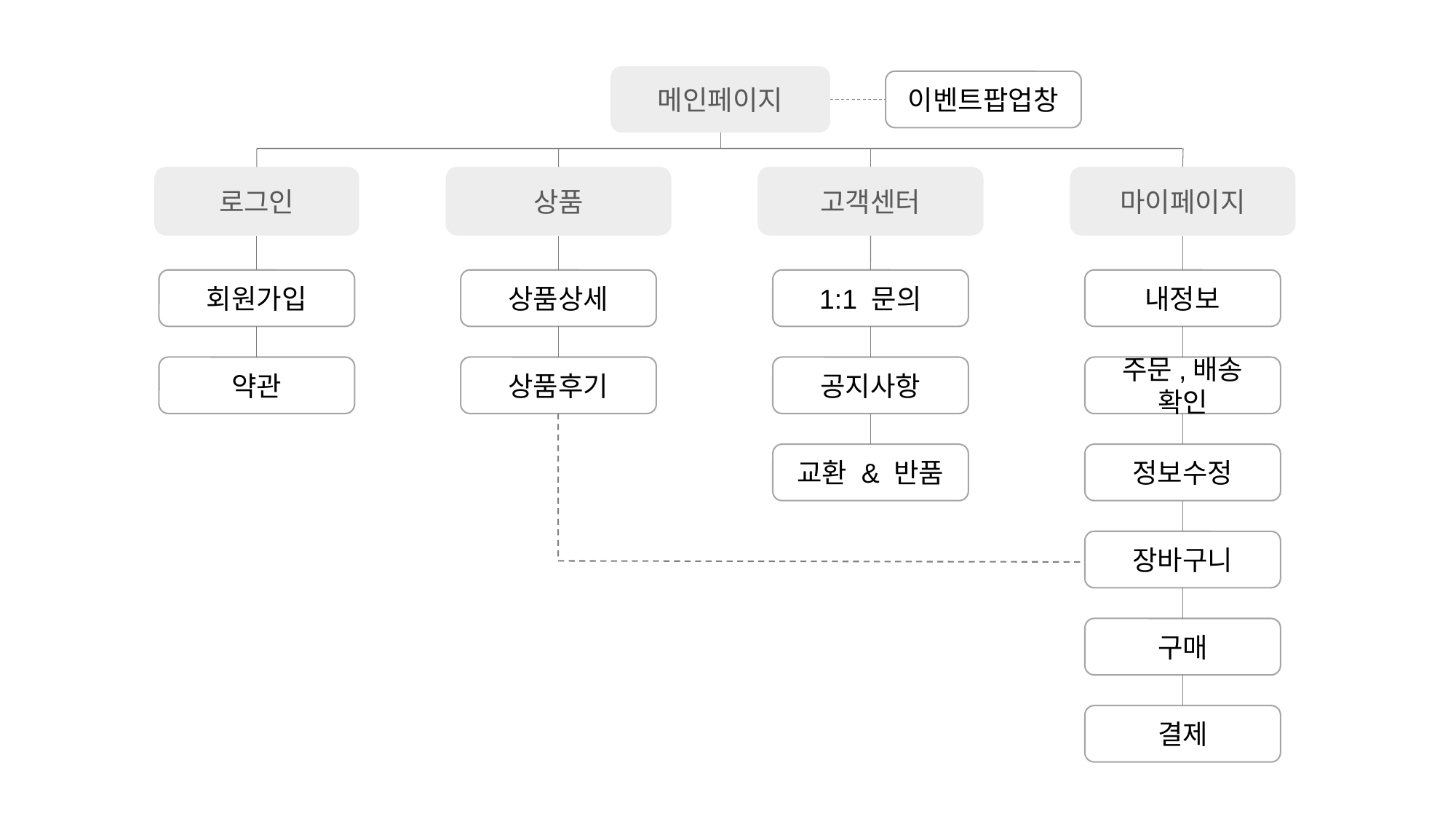

메인페이지
이벤트팝업창
로그인
마이페이지
고객센터
상품
회원가입
상품상세
1:1 문의
내정보
약관
상품후기
주문,배송 확인
공지사항

교환 & 반품
정보수정
장바구니
구매
결제